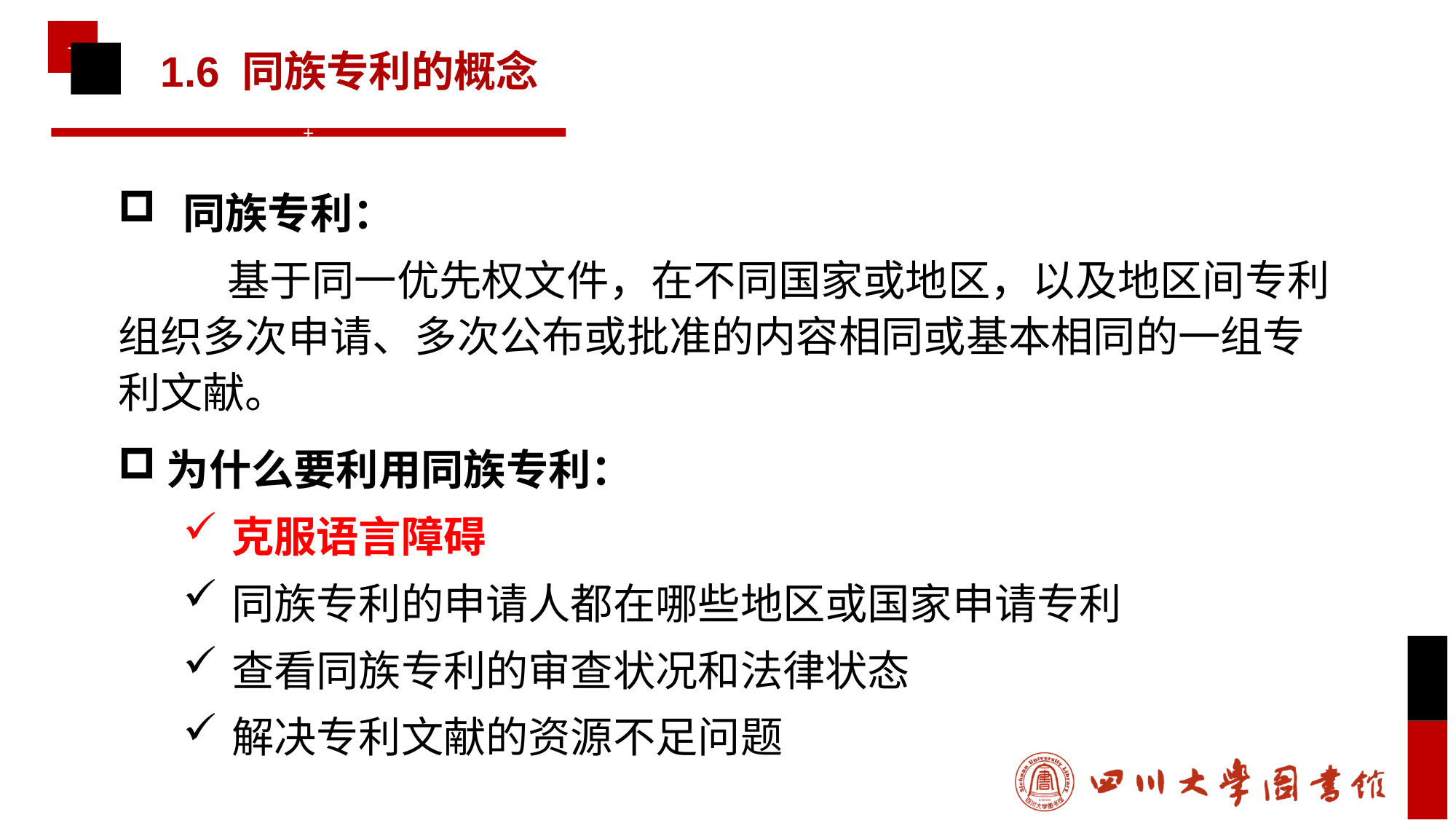

# 1.6 同族专利的概念

同族专利：
	基于同一优先权文件，在不同国家或地区，以及地区间专利组织多次申请、多次公布或批准的内容相同或基本相同的一组专利文献。
为什么要利用同族专利：
克服语言障碍
同族专利的申请人都在哪些地区或国家申请专利
查看同族专利的审查状况和法律状态
解决专利文献的资源不足问题